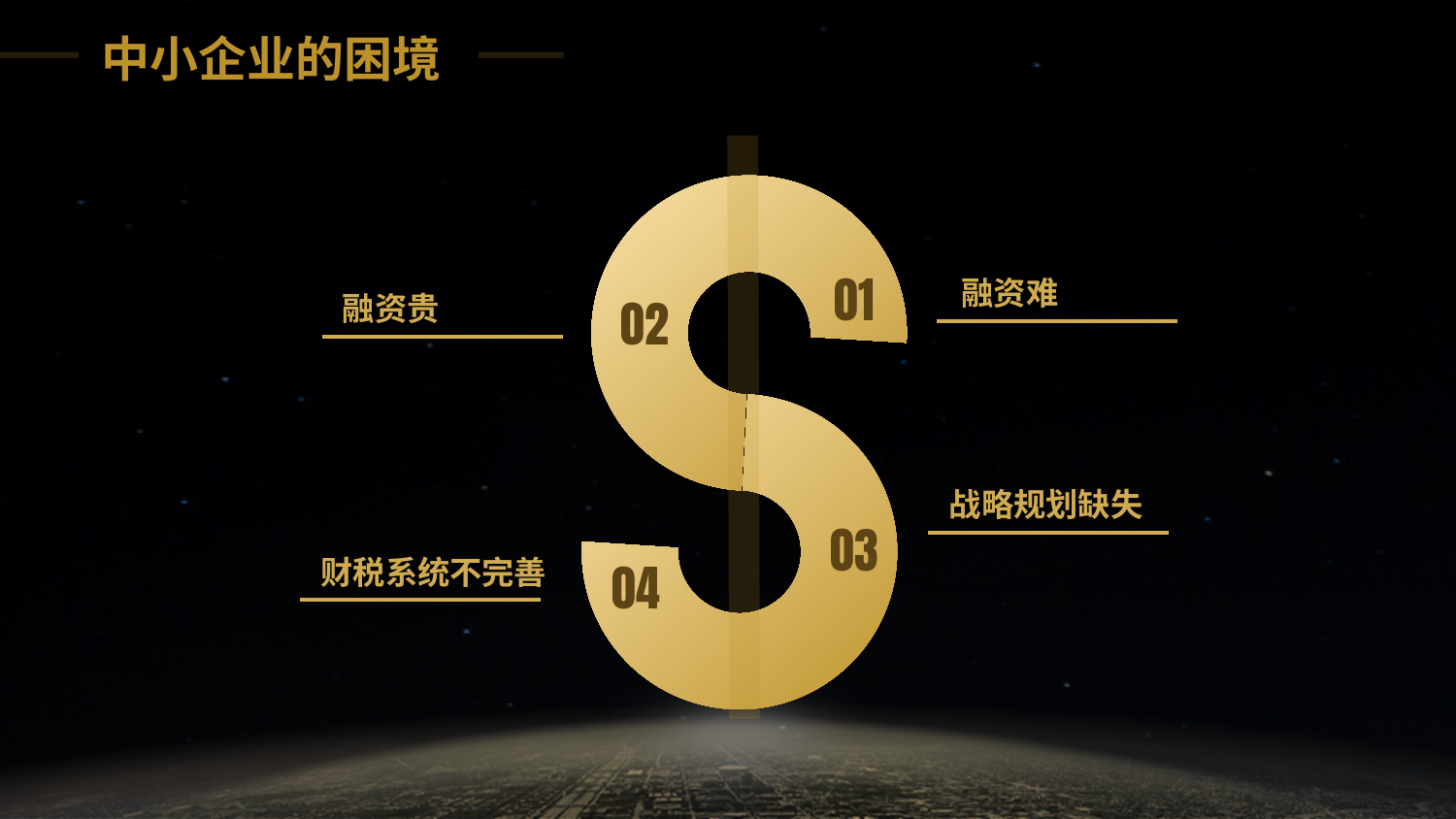

中小企业的困境

01
融资难
融资贵
02
战略规划缺失
03
财税系统不完善
04